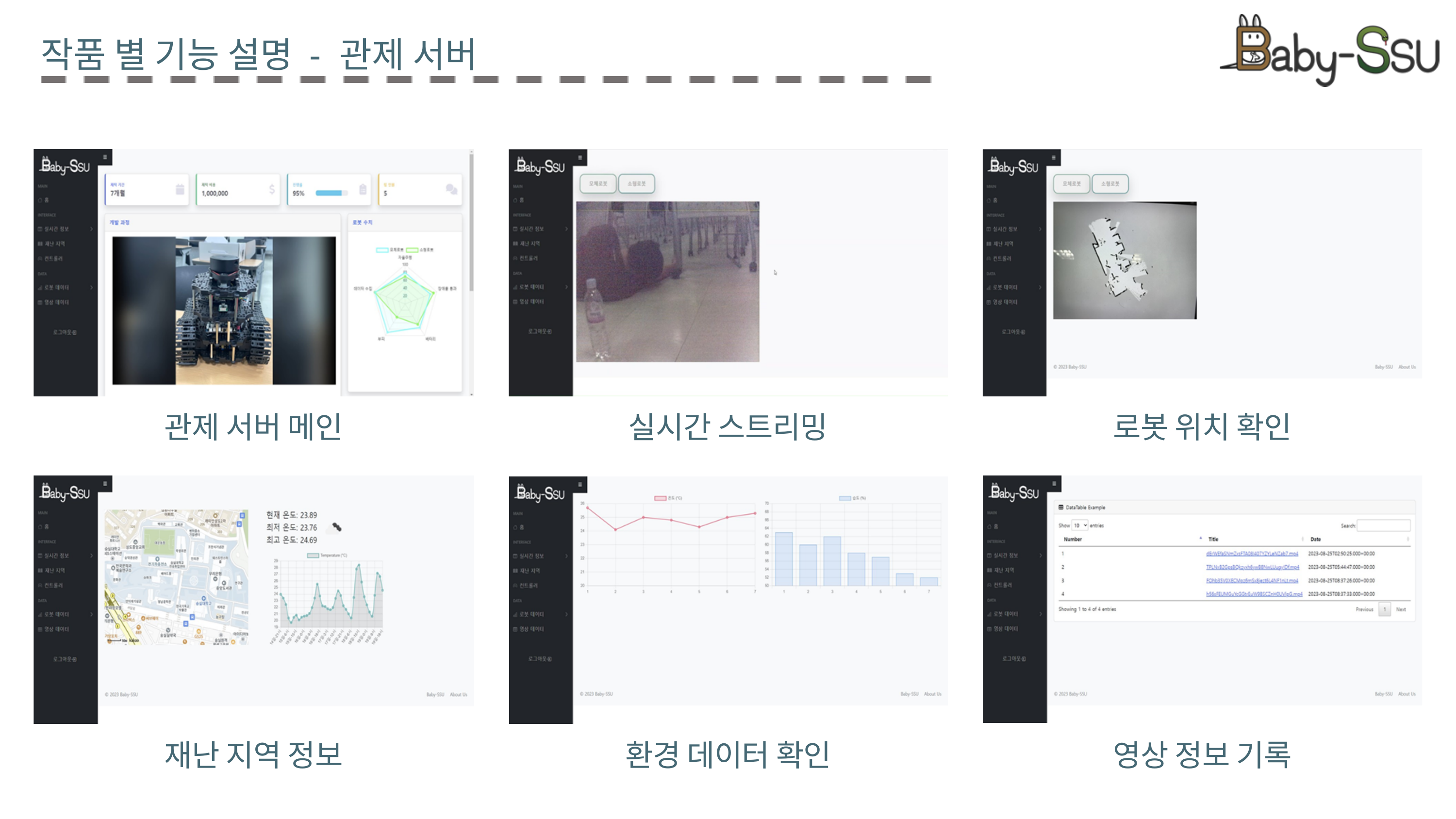

작품 별 기능 설명 - 관제 서버

관제 서버 메인
실시간 스트리밍
로봇 위치 확인

재난 지역 정보
환경 데이터 확인
영상 정보 기록